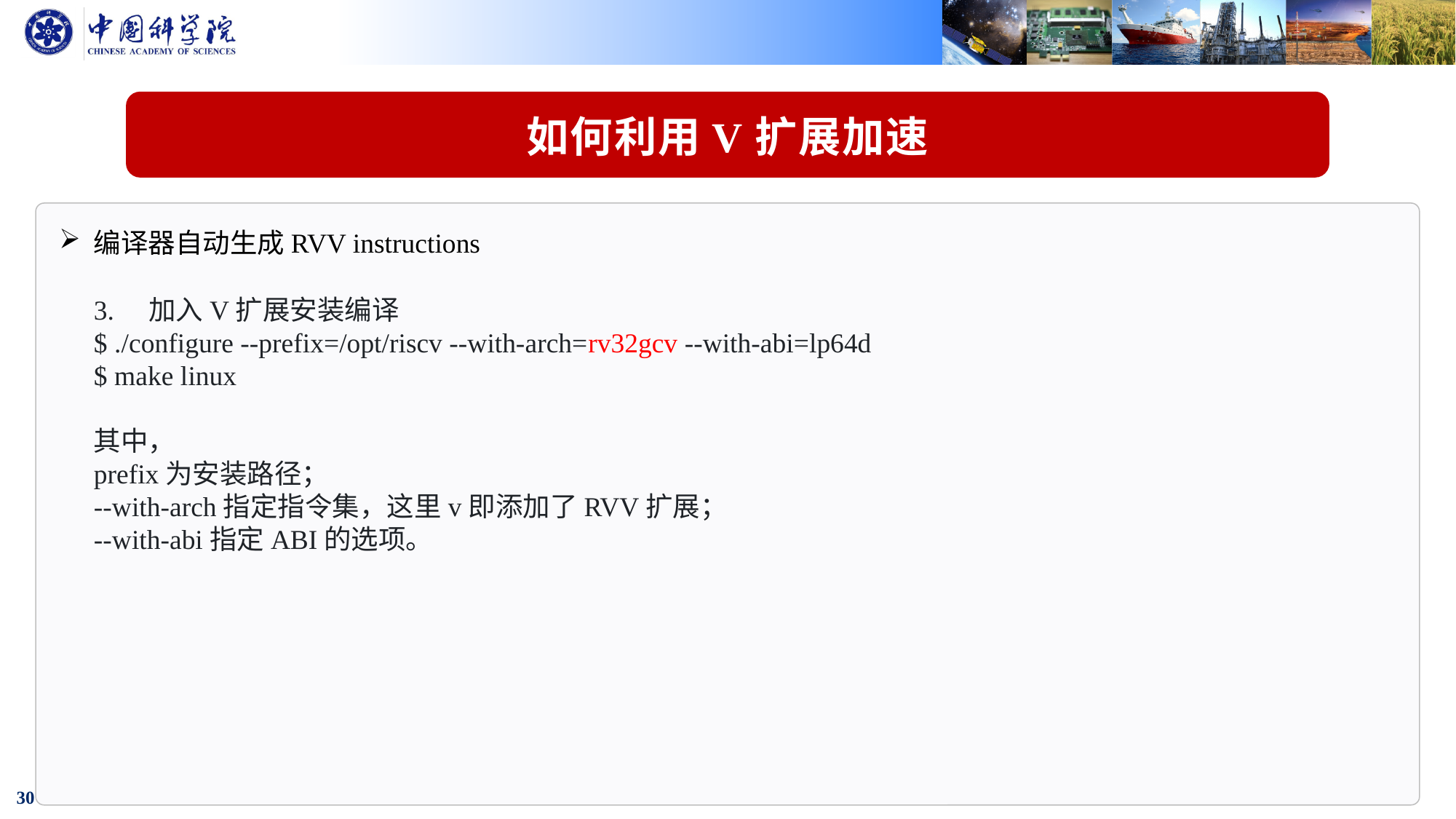

如何利用V扩展加速

编译器自动生成RVV instructions

3.    加入V扩展安装编译
$ ./configure --prefix=/opt/riscv --with-arch=rv32gcv --with-abi=lp64d
$ make linux

其中，
prefix为安装路径；
--with-arch指定指令集，这里v即添加了RVV扩展；
--with-abi指定ABI的选项。